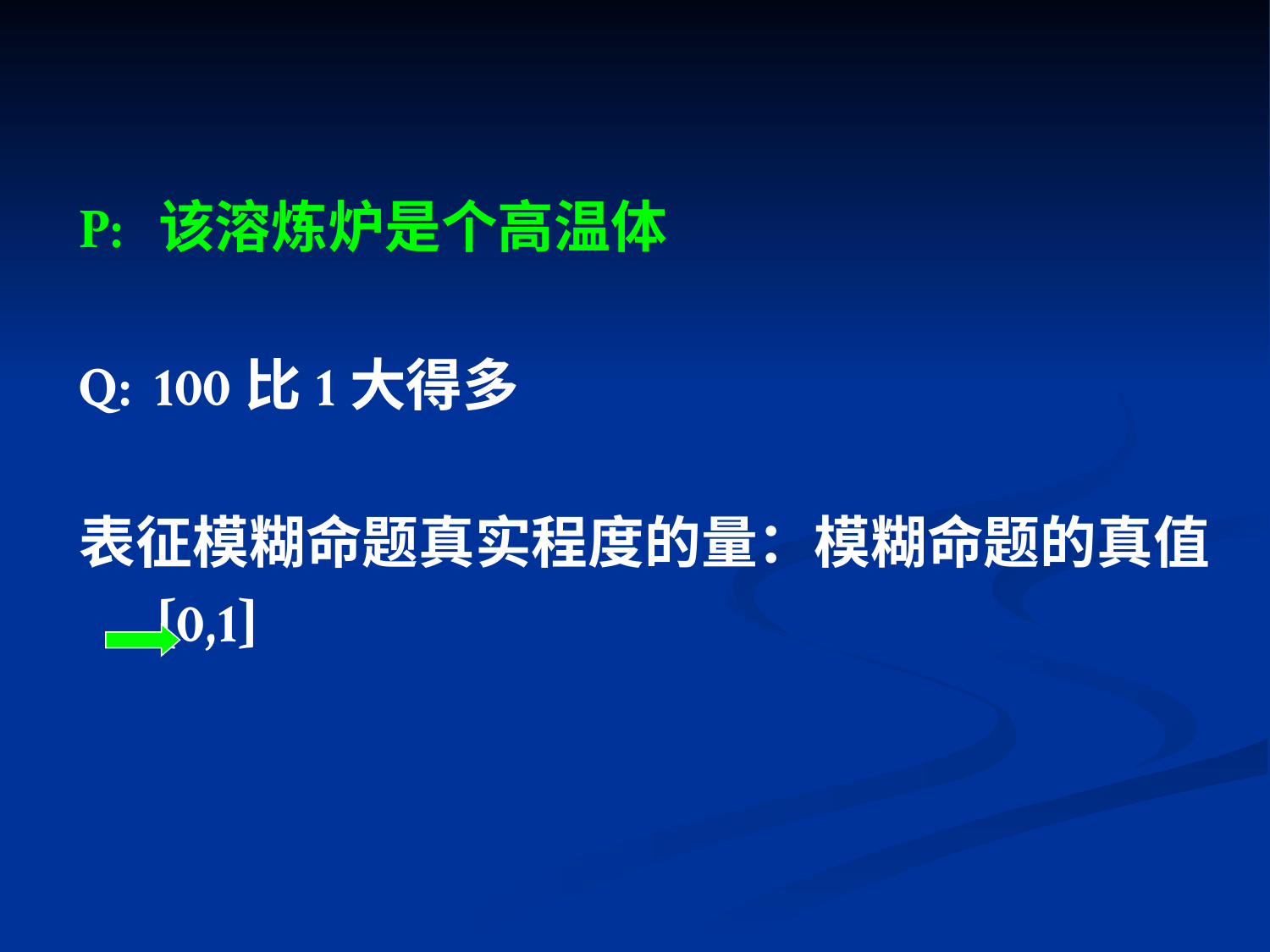

P:  该溶炼炉是个高温体

Q:  100比1大得多

表征模糊命题真实程度的量：模糊命题的真值
       [0,1]